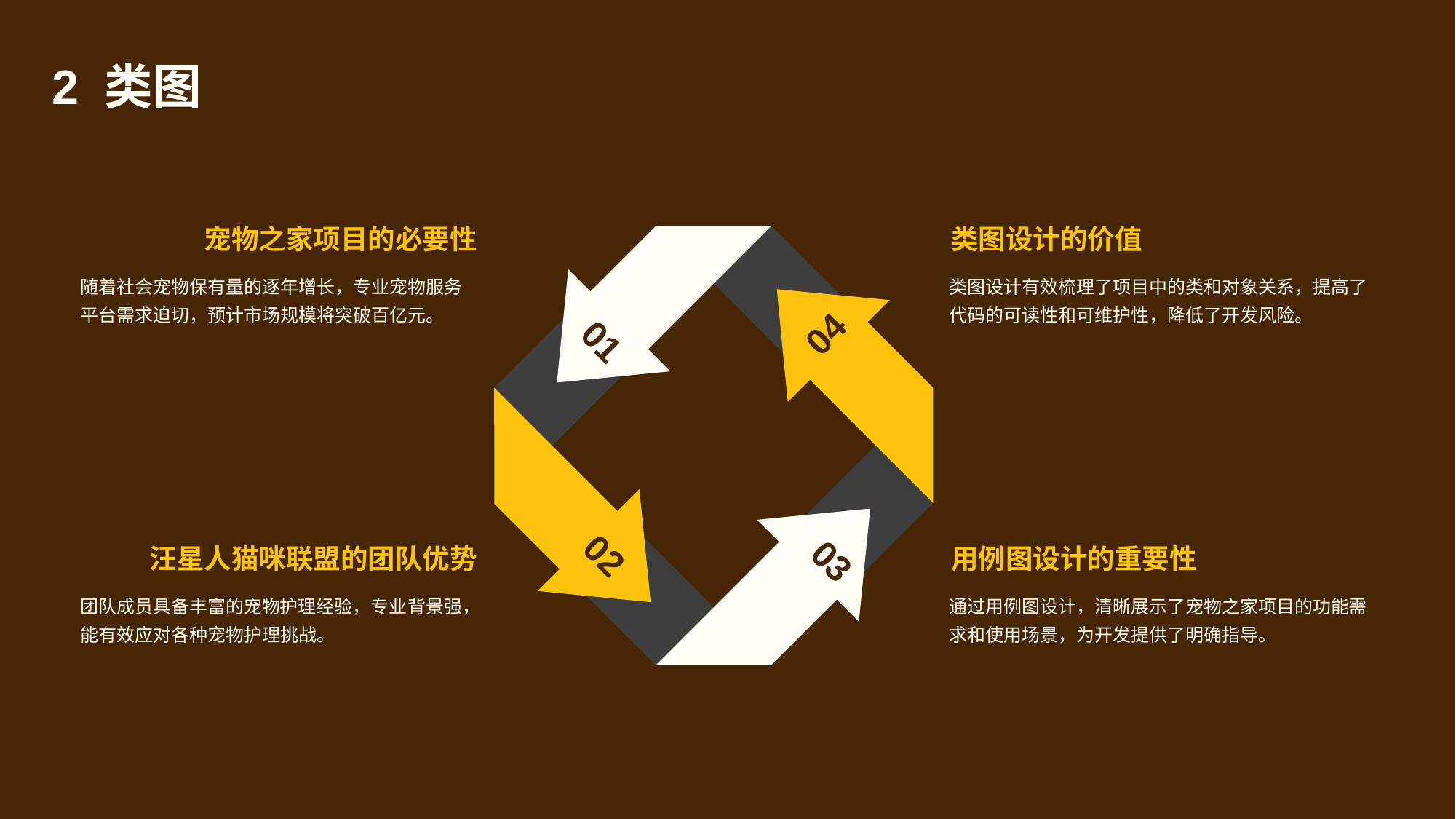

2 类图

宠物之家项目的必要性
类图设计的价值
随着社会宠物保有量的逐年增长，专业宠物服务平台需求迫切，预计市场规模将突破百亿元。
类图设计有效梳理了项目中的类和对象关系，提高了代码的可读性和可维护性，降低了开发风险。
04
01
02
03
汪星人猫咪联盟的团队优势
用例图设计的重要性
团队成员具备丰富的宠物护理经验，专业背景强，能有效应对各种宠物护理挑战。
通过用例图设计，清晰展示了宠物之家项目的功能需求和使用场景，为开发提供了明确指导。